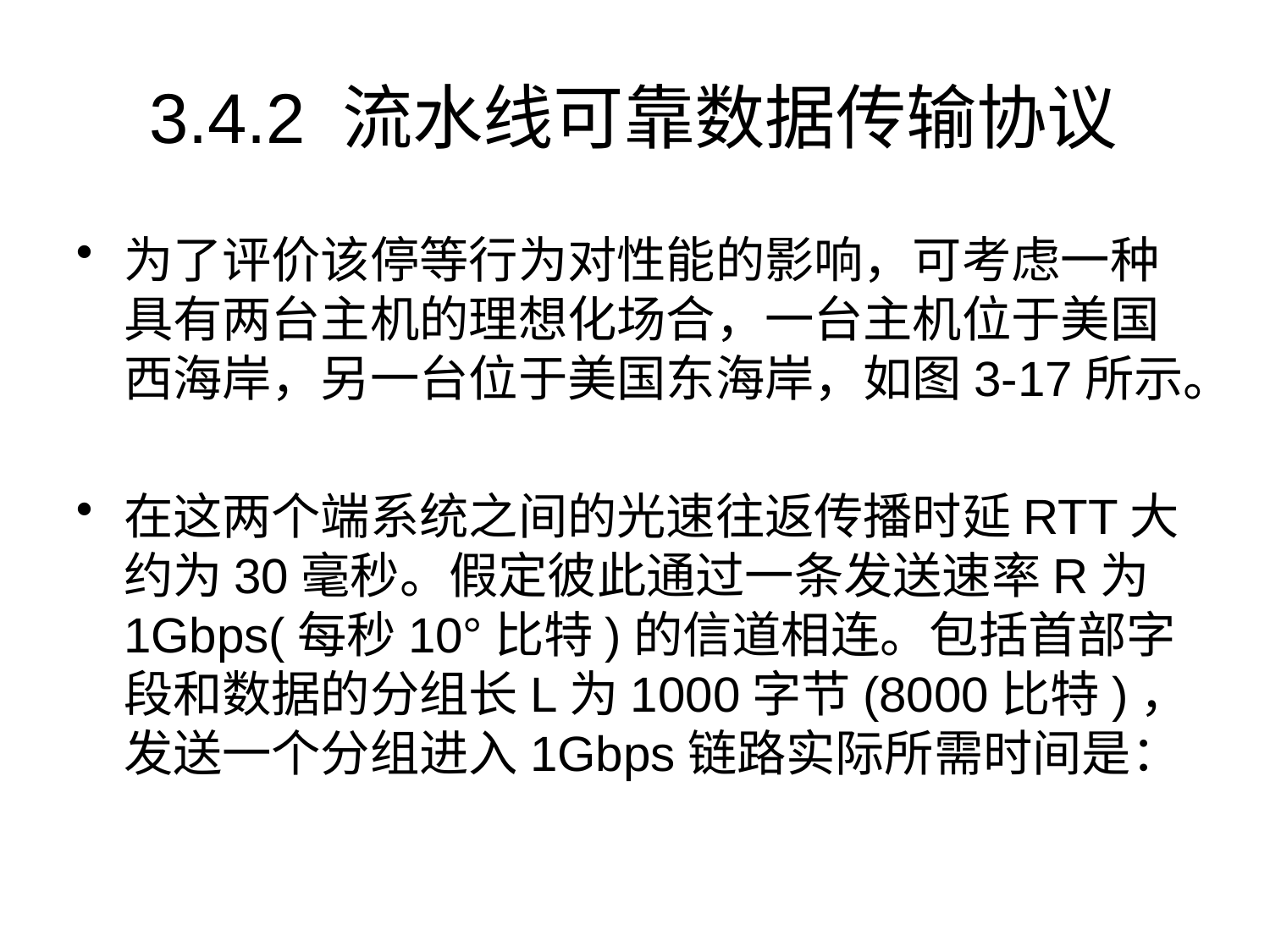

# 3.4.2 流水线可靠数据传输协议
为了评价该停等行为对性能的影响，可考虑一种具有两台主机的理想化场合，一台主机位于美国西海岸，另一台位于美国东海岸，如图3-17所示。

在这两个端系统之间的光速往返传播时延RTT大约为30毫秒。假定彼此通过一条发送速率R为1Gbps(每秒10°比特)的信道相连。包括首部字段和数据的分组长L为1000字节(8000比特)，发送一个分组进入1Gbps链路实际所需时间是：